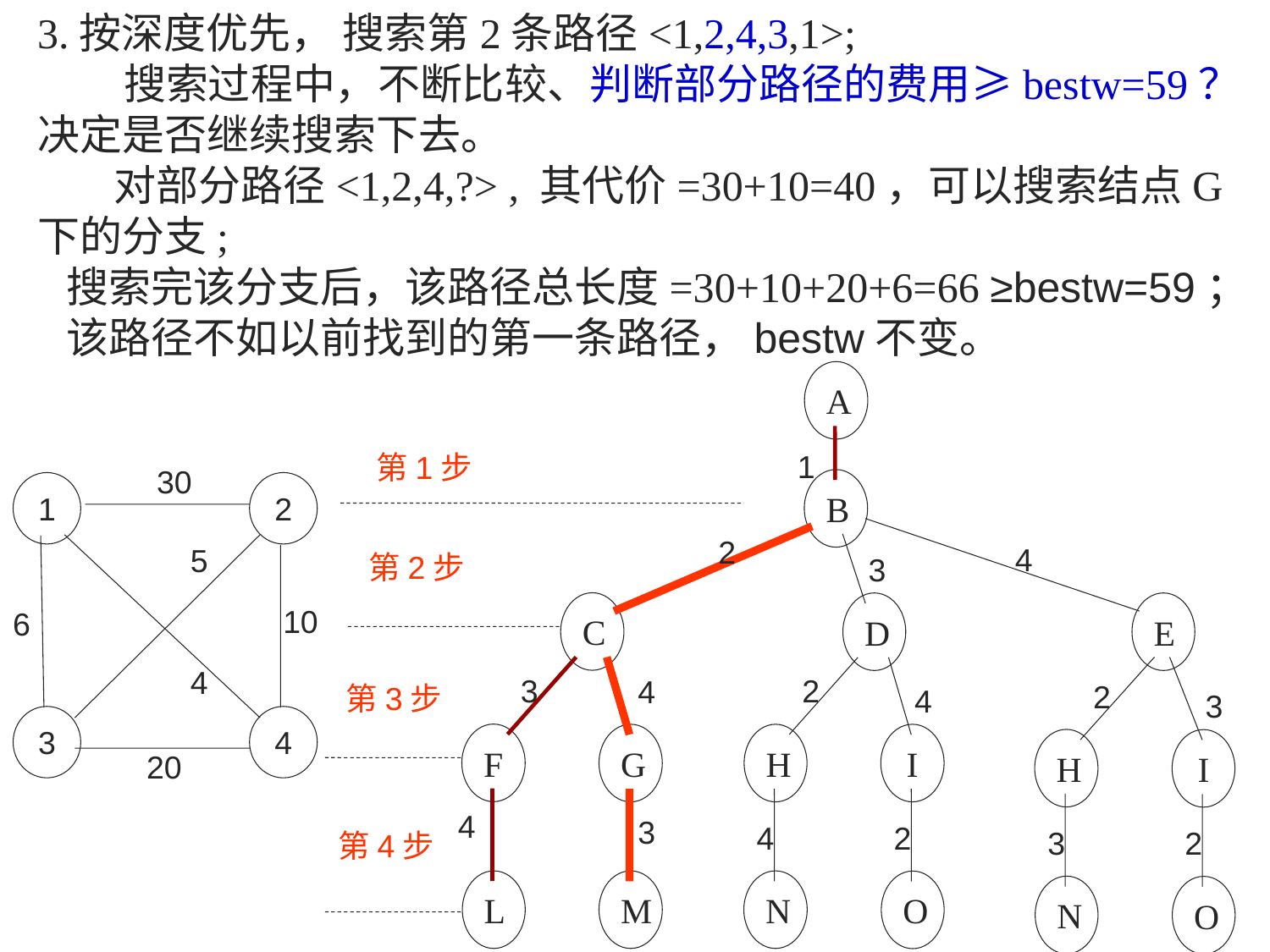

3.按深度优先， 搜索第2条路径<1,2,4,3,1>;
        搜索过程中，不断比较、判断部分路径的费用≥bestw=59？决定是否继续搜索下去。
       对部分路径<1,2,4,?> , 其代价=30+10=40，可以搜索结点G下的分支;
  搜索完该分支后，该路径总长度=30+10+20+6=66 ≥bestw=59；
  该路径不如以前找到的第一条路径，bestw不变。
A

1
第1步
B

2

4
第2步
3
C
D
E

3
2
4
2
第3步
4
3
F
G
H
I
H
I

4
3
4
2
3
2
第4步
L
M
N
O
N
O

30
1
2

5

10
6
4
3
4
20